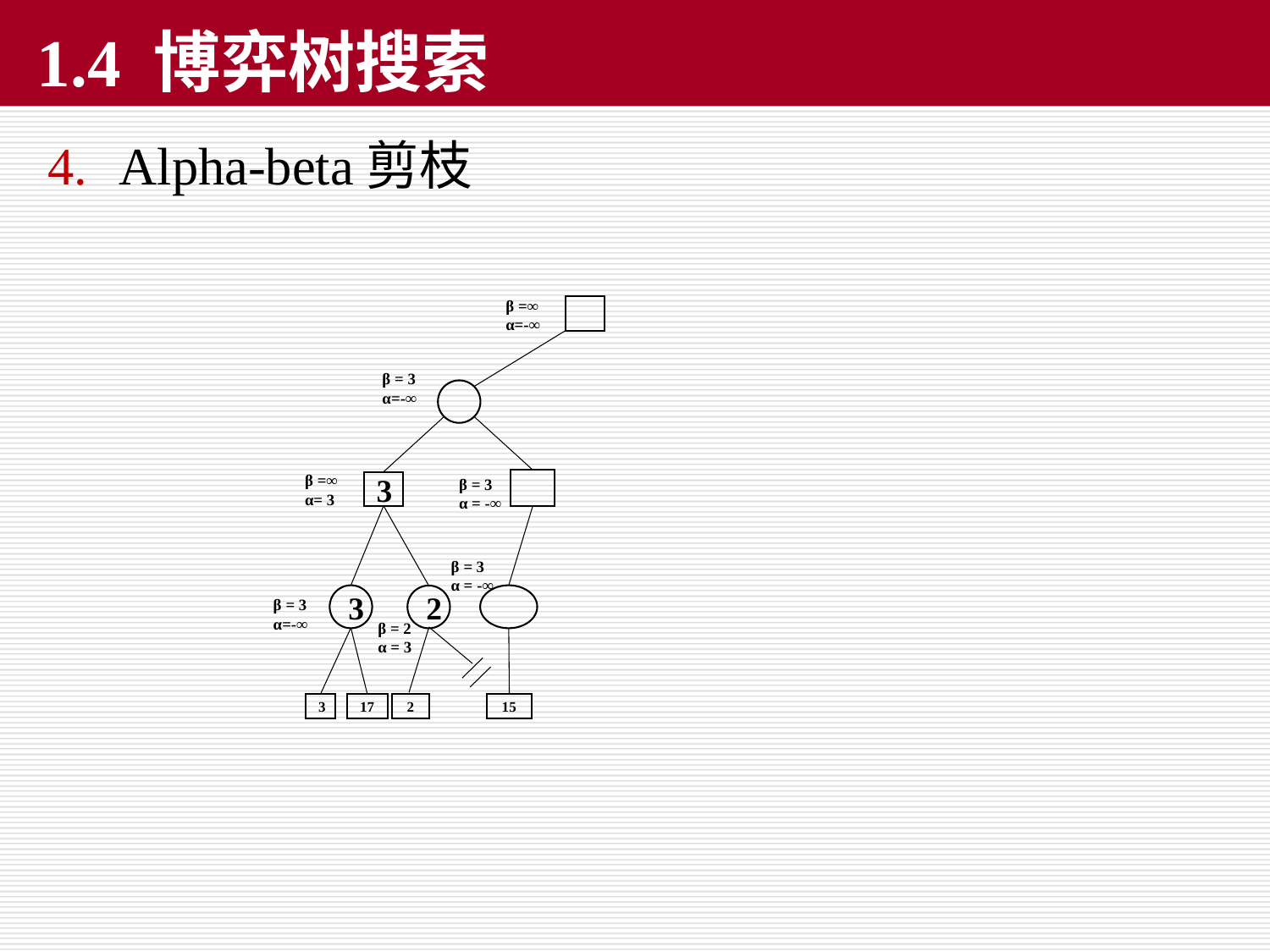

# 1.4 博弈树搜索
Alpha-beta剪枝
β =∞
α=-∞

β = 3
α=-∞

β =∞
α= 3
β = 3
α = -∞

3
β = 3
α = -∞
3

2
β = 3
α=-∞
β = 2
α = 3
3
17
2
15